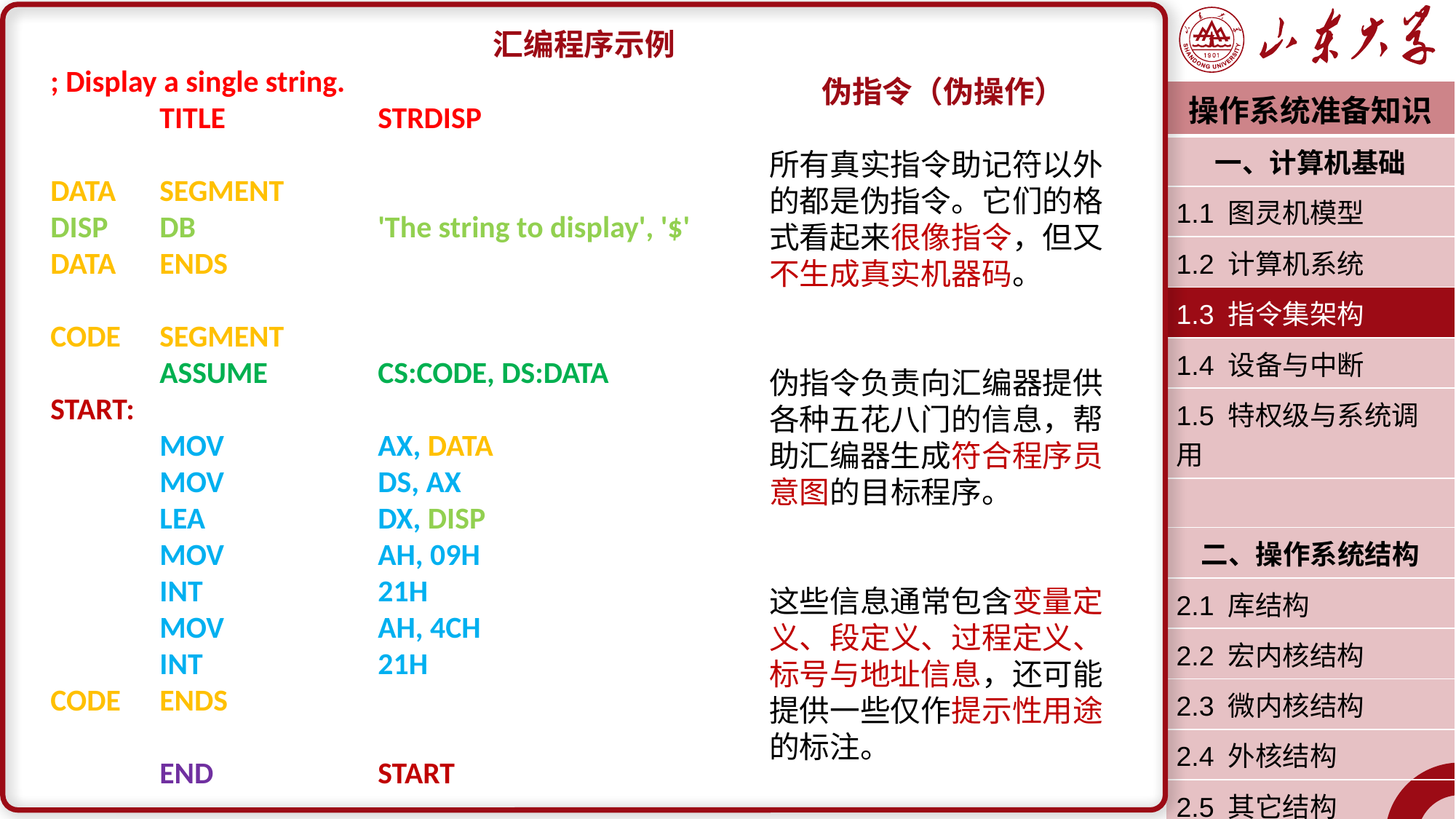

汇编程序示例
; Display a single string.
	TITLE		STRDISP

DATA	SEGMENT
DISP 	DB 		'The string to display', '$'
DATA	ENDS

CODE	SEGMENT
	ASSUME		CS:CODE, DS:DATA
START:
	MOV		AX, DATA
    	MOV		DS, AX
    	LEA		DX, DISP
	MOV		AH, 09H
	INT     		21H
	MOV     		AH, 4CH
	INT		21H
CODE	ENDS

	END 		START
伪指令（伪操作）

所有真实指令助记符以外的都是伪指令。它们的格式看起来很像指令，但又不生成真实机器码。

伪指令负责向汇编器提供各种五花八门的信息，帮助汇编器生成符合程序员意图的目标程序。

这些信息通常包含变量定义、段定义、过程定义、标号与地址信息，还可能提供一些仅作提示性用途的标注。
| 操作系统准备知识 |
| --- |
| 一、计算机基础 |
| 1.1 图灵机模型 |
| 1.2 计算机系统 |
| 1.3 指令集架构 |
| 1.4 设备与中断 |
| 1.5 特权级与系统调用 |
|  |
| 二、操作系统结构 |
| 2.1 库结构 |
| 2.2 宏内核结构 |
| 2.3 微内核结构 |
| 2.4 外核结构 |
| 2.5 其它结构 |
| 潘润宇 2023.02 |